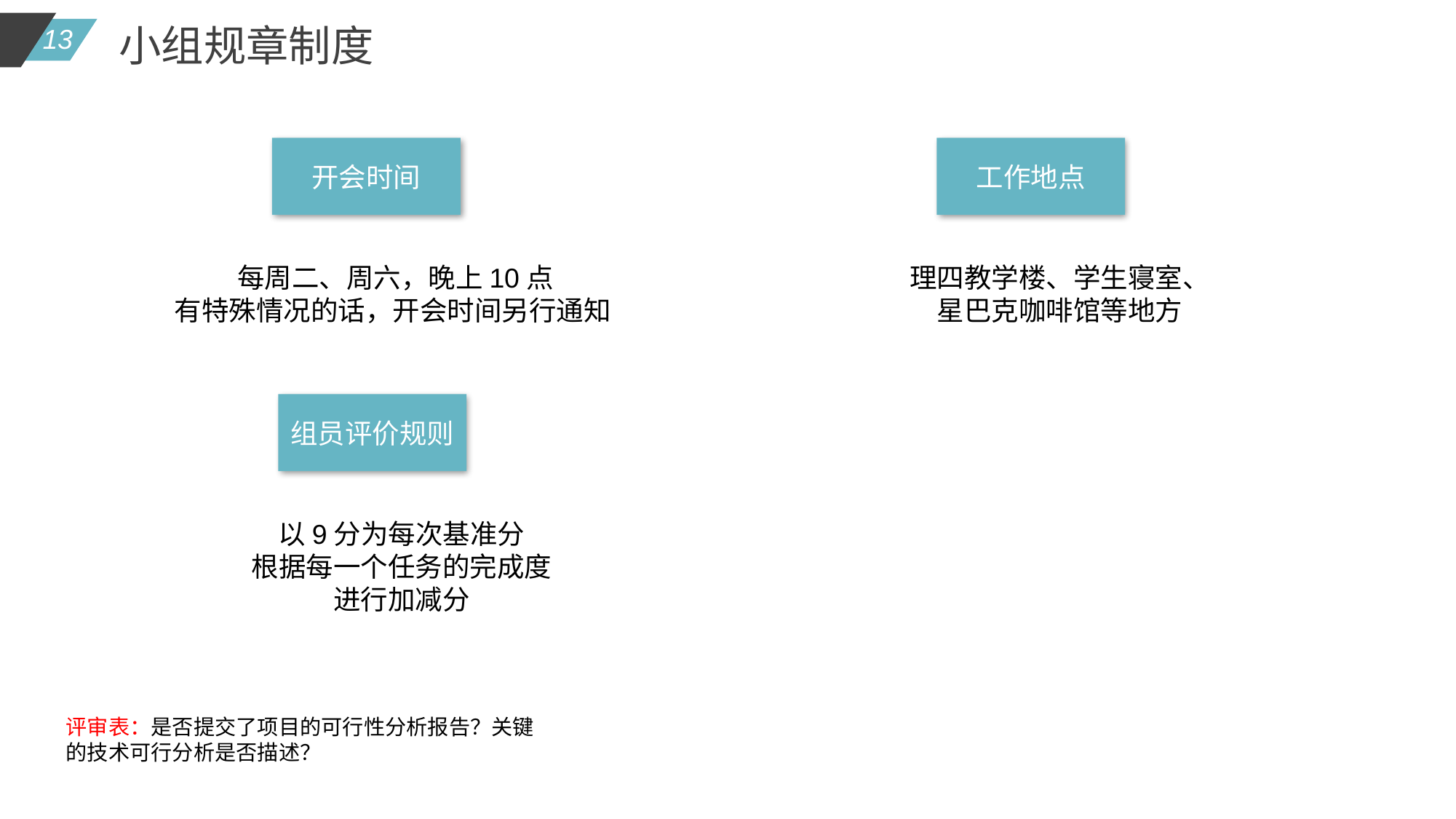

小组规章制度
开会时间
工作地点
每周二、周六，晚上10点
有特殊情况的话，开会时间另行通知
理四教学楼、学生寝室、
星巴克咖啡馆等地方
组员评价规则
以9分为每次基准分
根据每一个任务的完成度
进行加减分
       本次作业，本项目决定将将该游戏与市面上常见的手游模式结合起来，制作一款微信小程序版的飞翔的小鸟。
评审表：是否提交了项目的可行性分析报告？关键的技术可行分析是否描述？